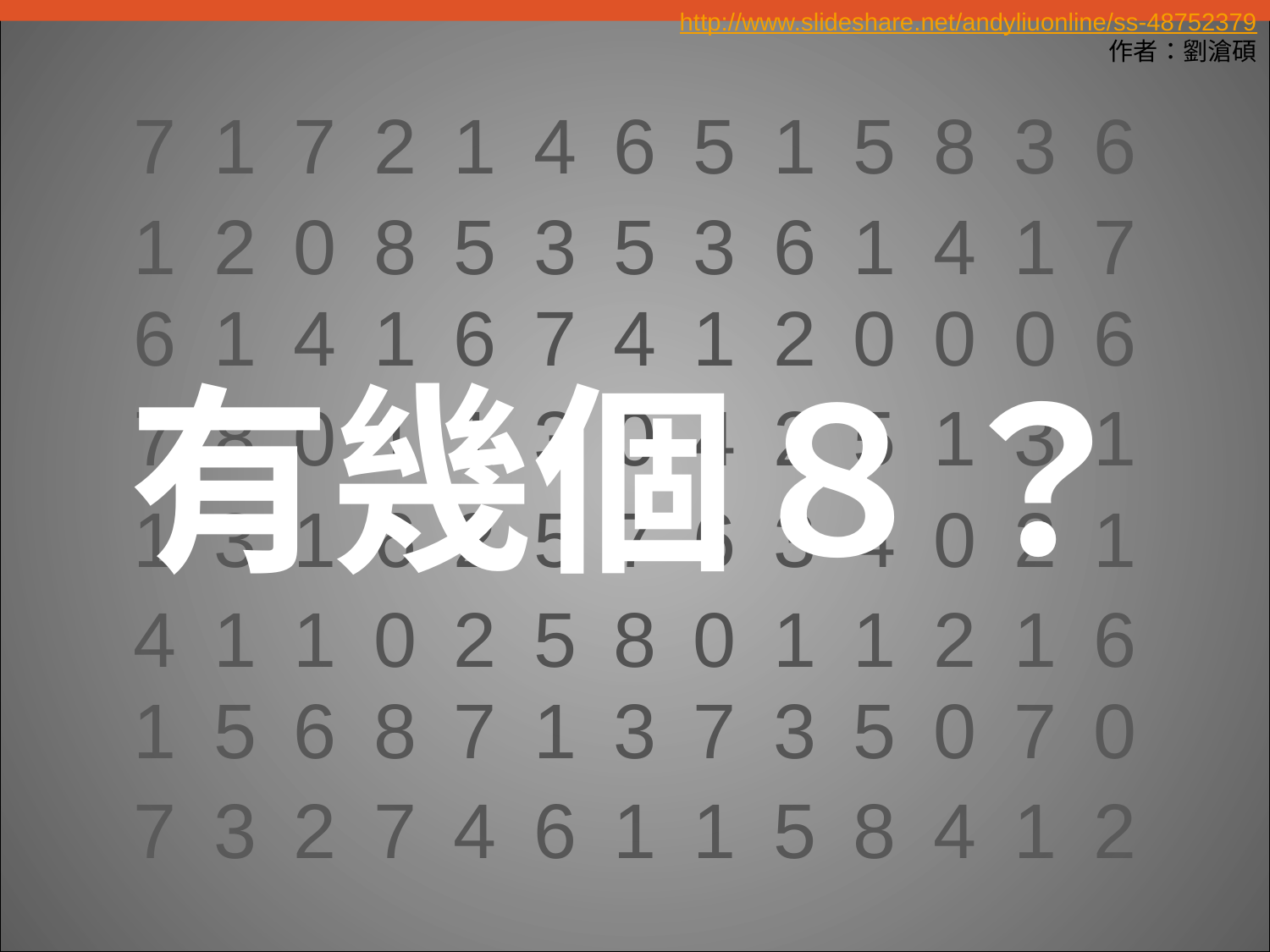

有幾個８？
http://www.slideshare.net/andyliuonline/ss-48752379
作者：劉滄碩

7
1
7
2
1
4
6
5
1
5
8
3
6
1
2
0
8
5
3
5
3
6
1
4
1
7
6
1
4
1
6
7
4
1
2
0
0
0
6
7
8
0
1
1
3
0
4
2
5
1
3
1
1
3
1
6
2
5
7
6
3
4
0
2
1
4
1
1
0
2
5
8
0
1
1
2
1
6
1
5
6
8
7
1
3
7
3
5
0
7
0
7
3
2
7
4
6
1
1
5
8
4
1
2